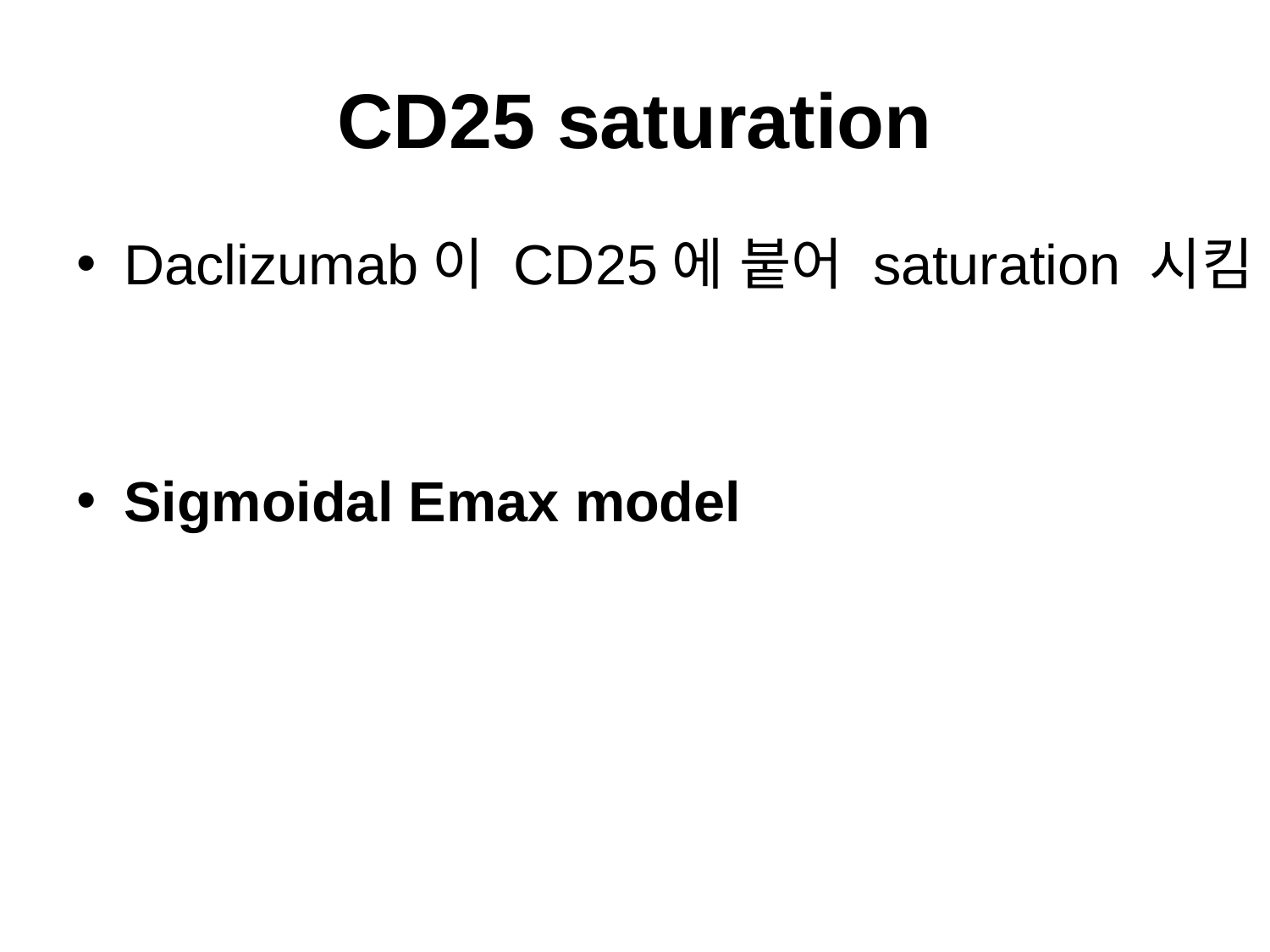

# CD25 saturation
Daclizumab이 CD25에 붙어 saturation 시킴

Sigmoidal Emax model